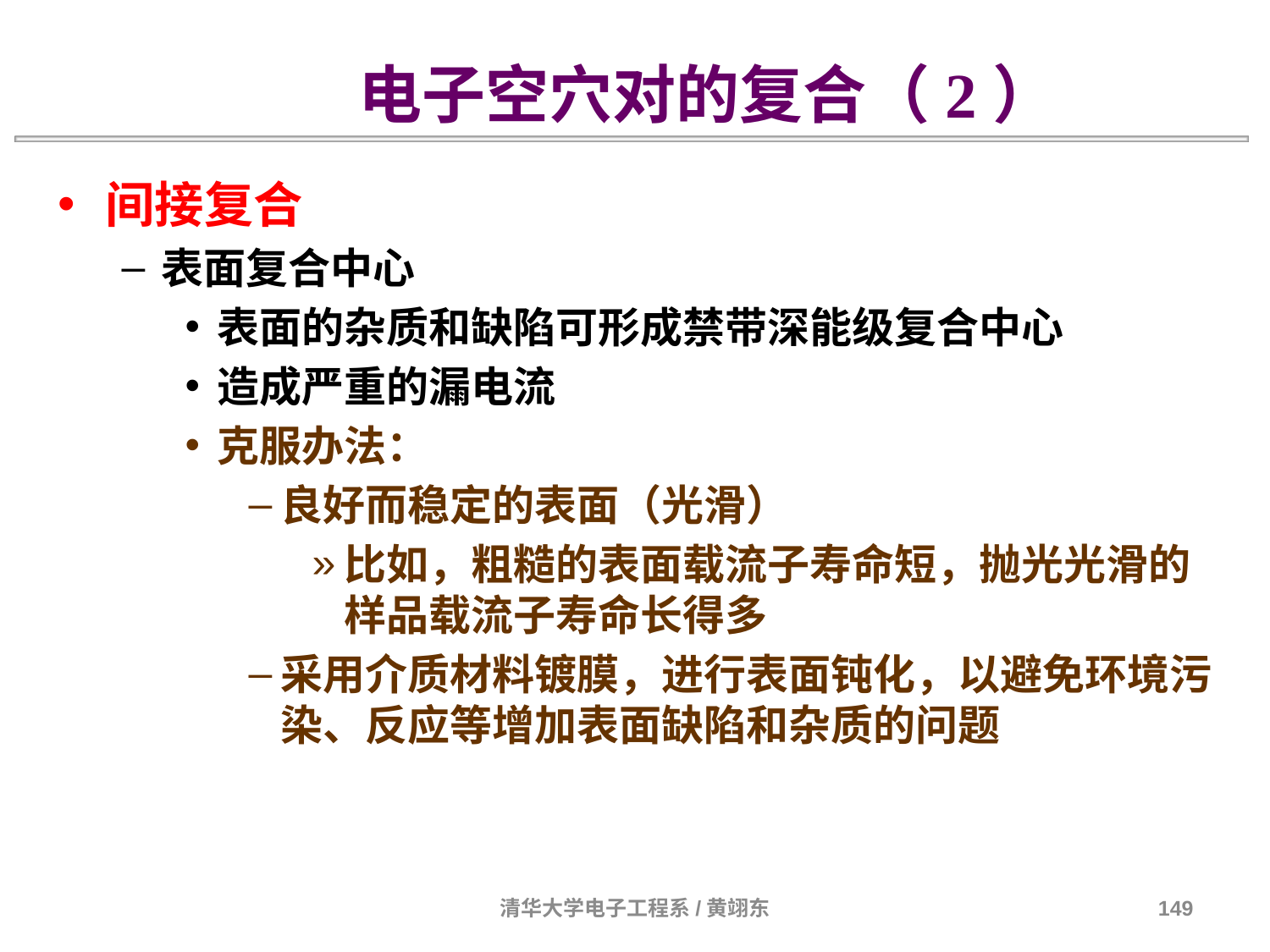

电子空穴对的复合（2）

间接复合
表面复合中心
表面的杂质和缺陷可形成禁带深能级复合中心
造成严重的漏电流
克服办法：
良好而稳定的表面（光滑）
比如，粗糙的表面载流子寿命短，抛光光滑的样品载流子寿命长得多
采用介质材料镀膜，进行表面钝化，以避免环境污染、反应等增加表面缺陷和杂质的问题

清华大学电子工程系/黄翊东
149